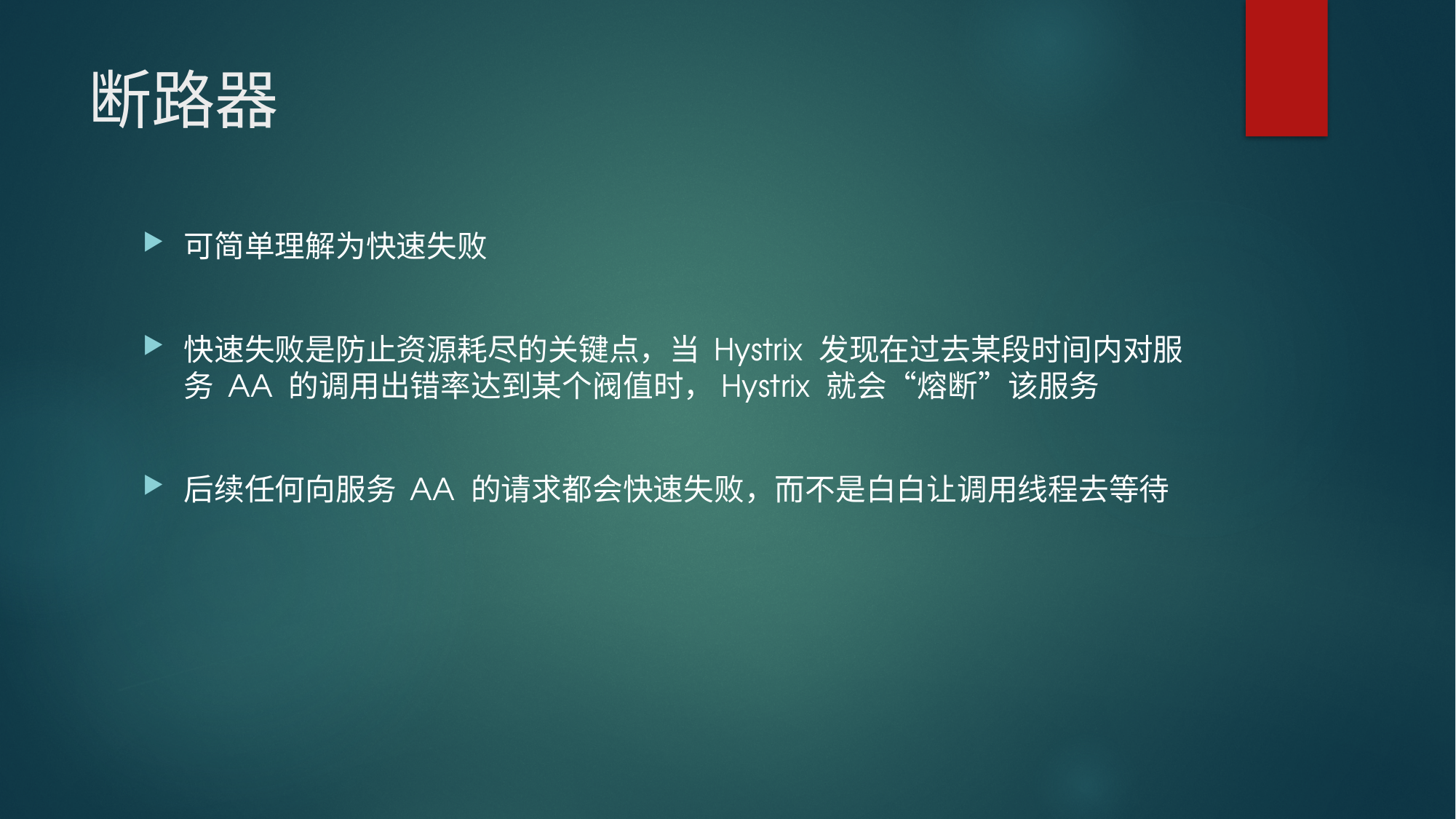

# 断路器
可简单理解为快速失败

快速失败是防止资源耗尽的关键点，当 Hystrix 发现在过去某段时间内对服务 AA 的调用出错率达到某个阀值时，Hystrix 就会“熔断”该服务

后续任何向服务 AA 的请求都会快速失败，而不是白白让调用线程去等待